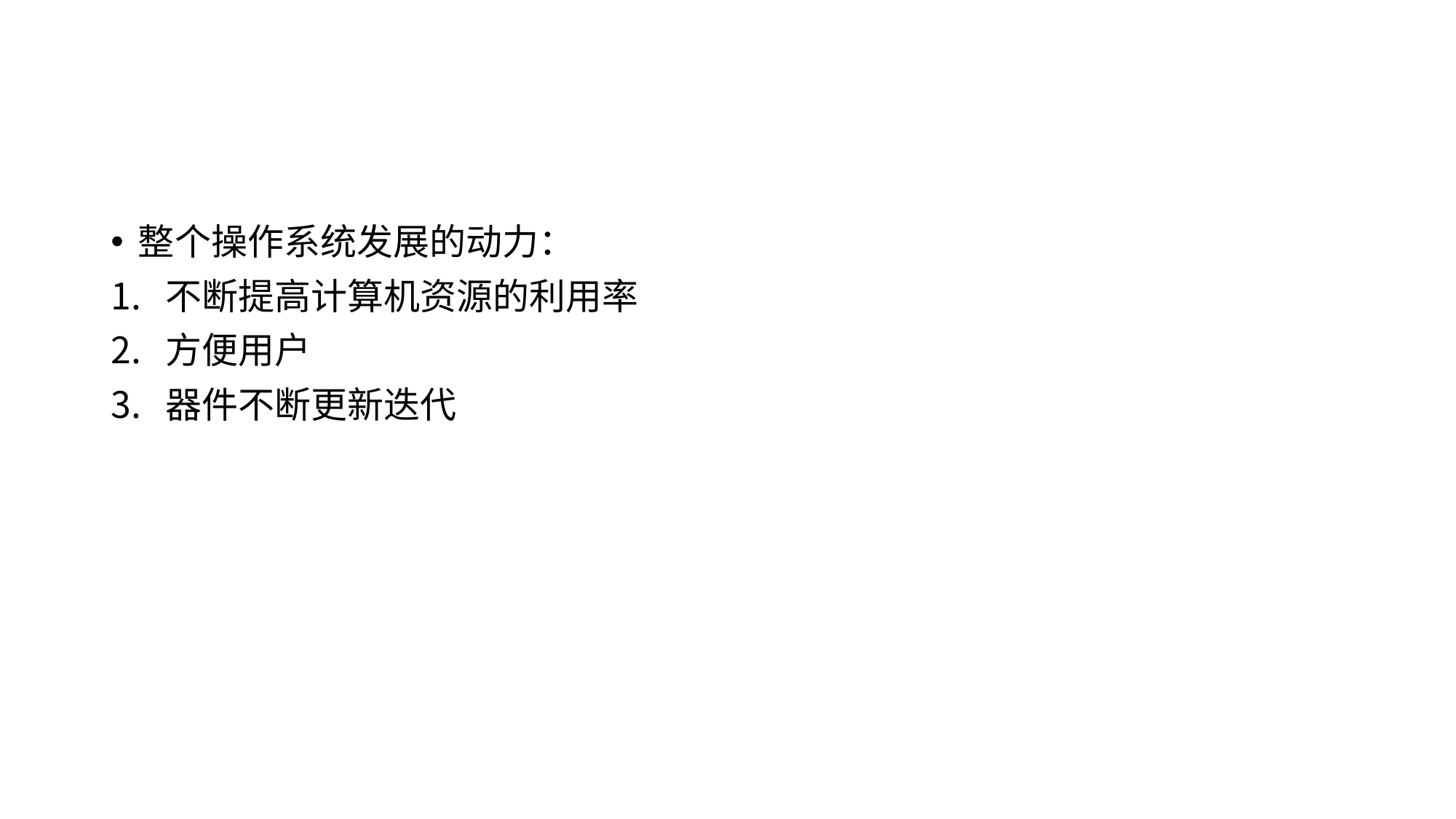

整个操作系统发展的动力：
不断提高计算机资源的利用率
方便用户
器件不断更新迭代